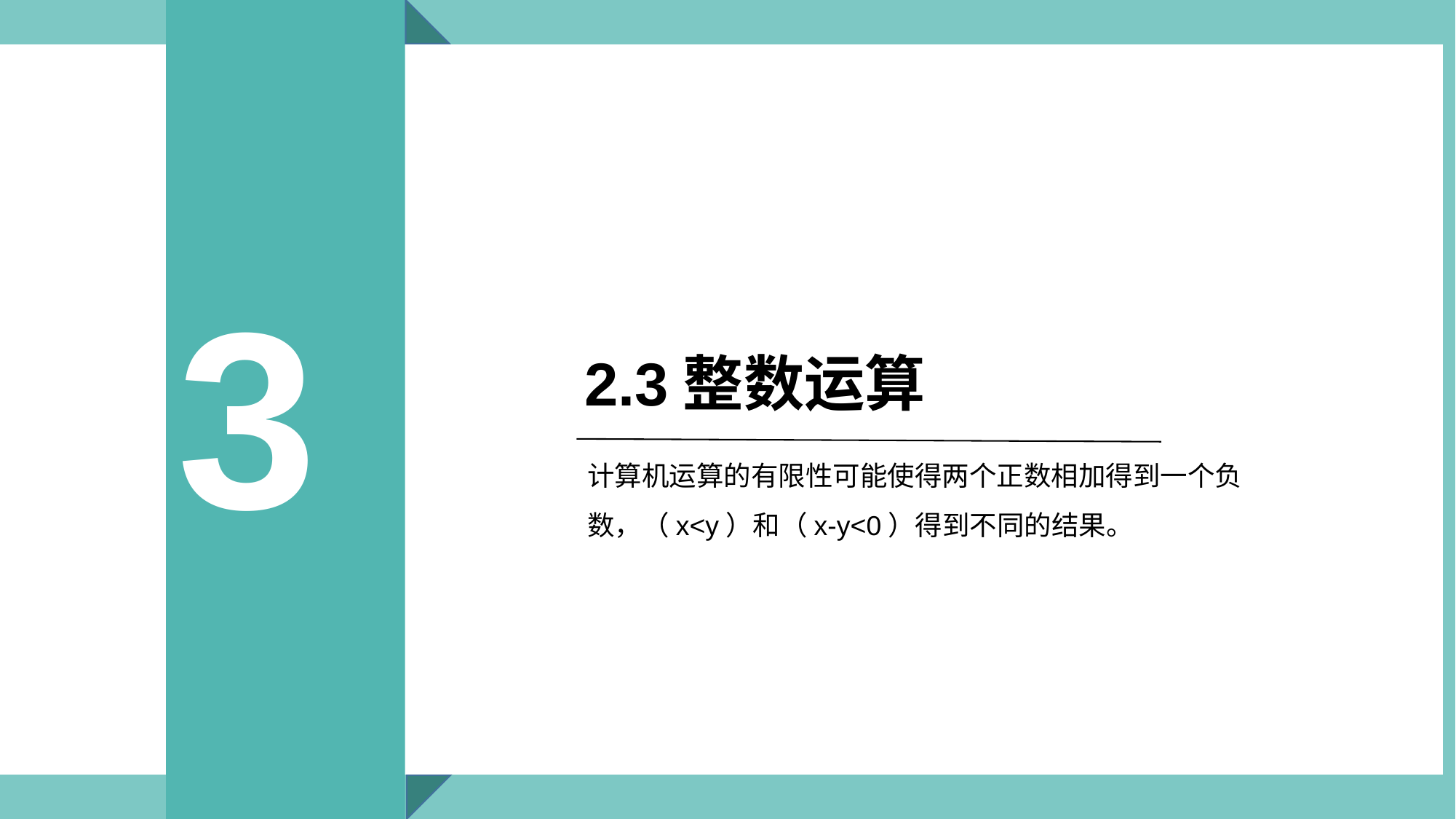

3

2.3整数运算
计算机运算的有限性可能使得两个正数相加得到一个负数，（x<y）和（x-y<0）得到不同的结果。